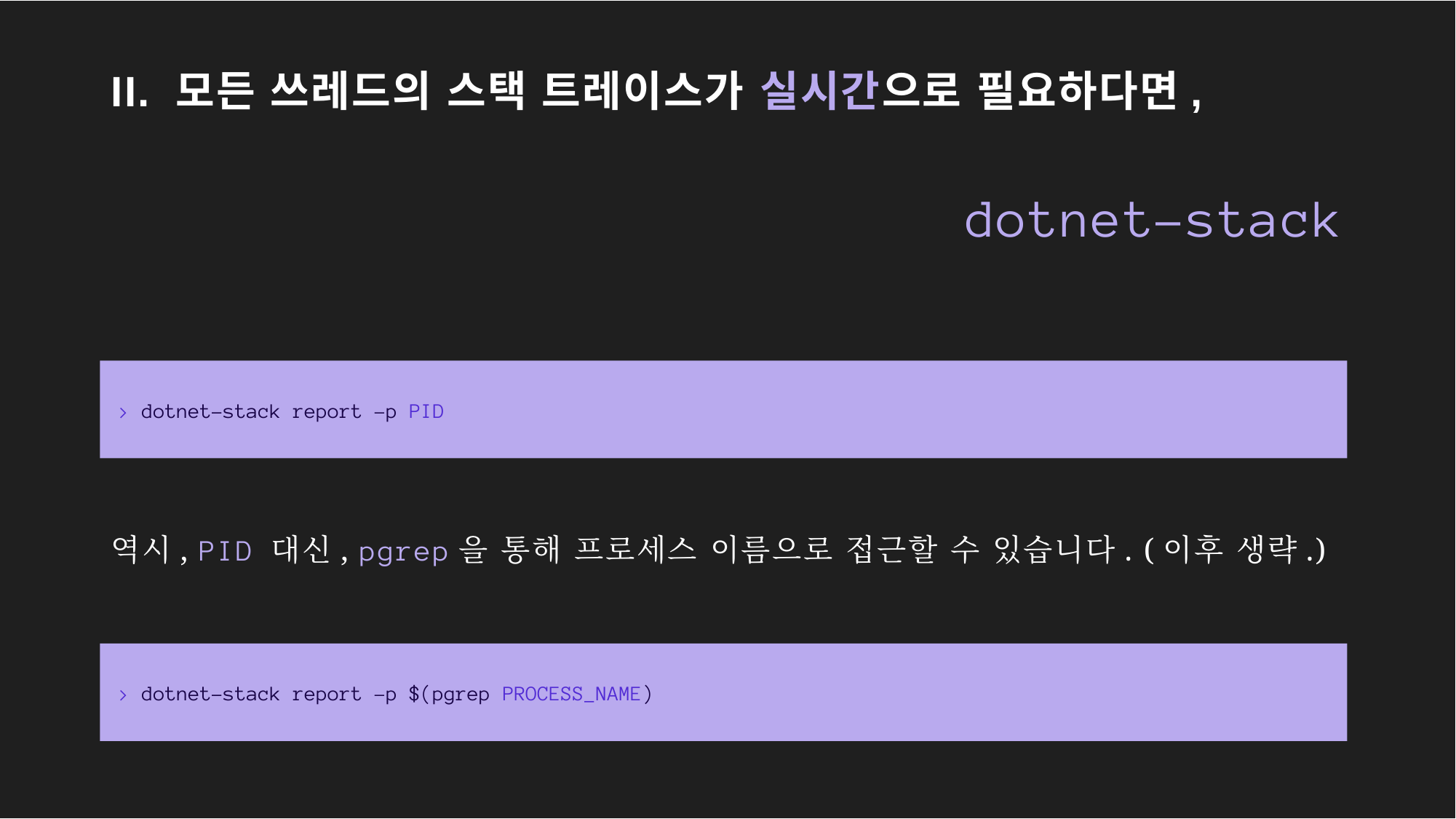

# II. 모든 쓰레드의 스택 트레이스가 실시간으로 필요하다면,
dotnet-stack

> dotnet-stack report –p PID
역시, PID 대신, pgrep을 통해 프로세스 이름으로 접근할 수 있습니다. (이후 생략.)

> dotnet-stack report –p $(pgrep PROCESS_NAME)